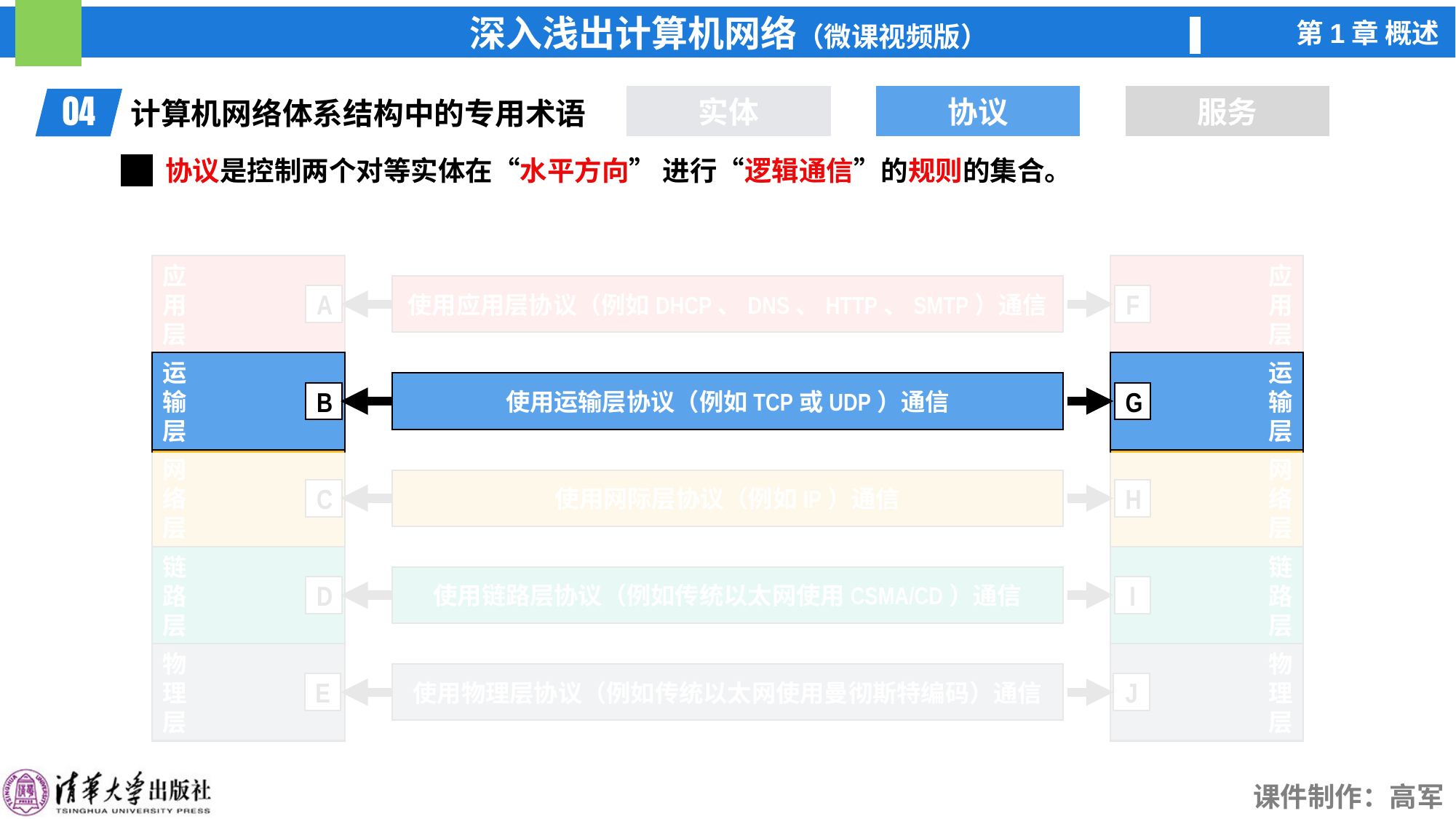

实体
协议
协议
服务
04
计算机网络体系结构中的专用术语
协议是控制两个对等实体在“水平方向” 进行“逻辑通信”的规则的集合。

应
用
层
运
输
层
网
络
层
链
路
层
物
理
层
应
用
层
运
输
层
网
络
层
链
路
层
物
理
层
A
F
B
G
C
H
D
I
E
J
使用应用层协议（例如DHCP、DNS、HTTP、SMTP）通信
使用运输层协议（例如TCP或UDP）通信

使用网际层协议（例如IP）通信
使用链路层协议（例如传统以太网使用CSMA/CD）通信
使用物理层协议（例如传统以太网使用曼彻斯特编码）通信